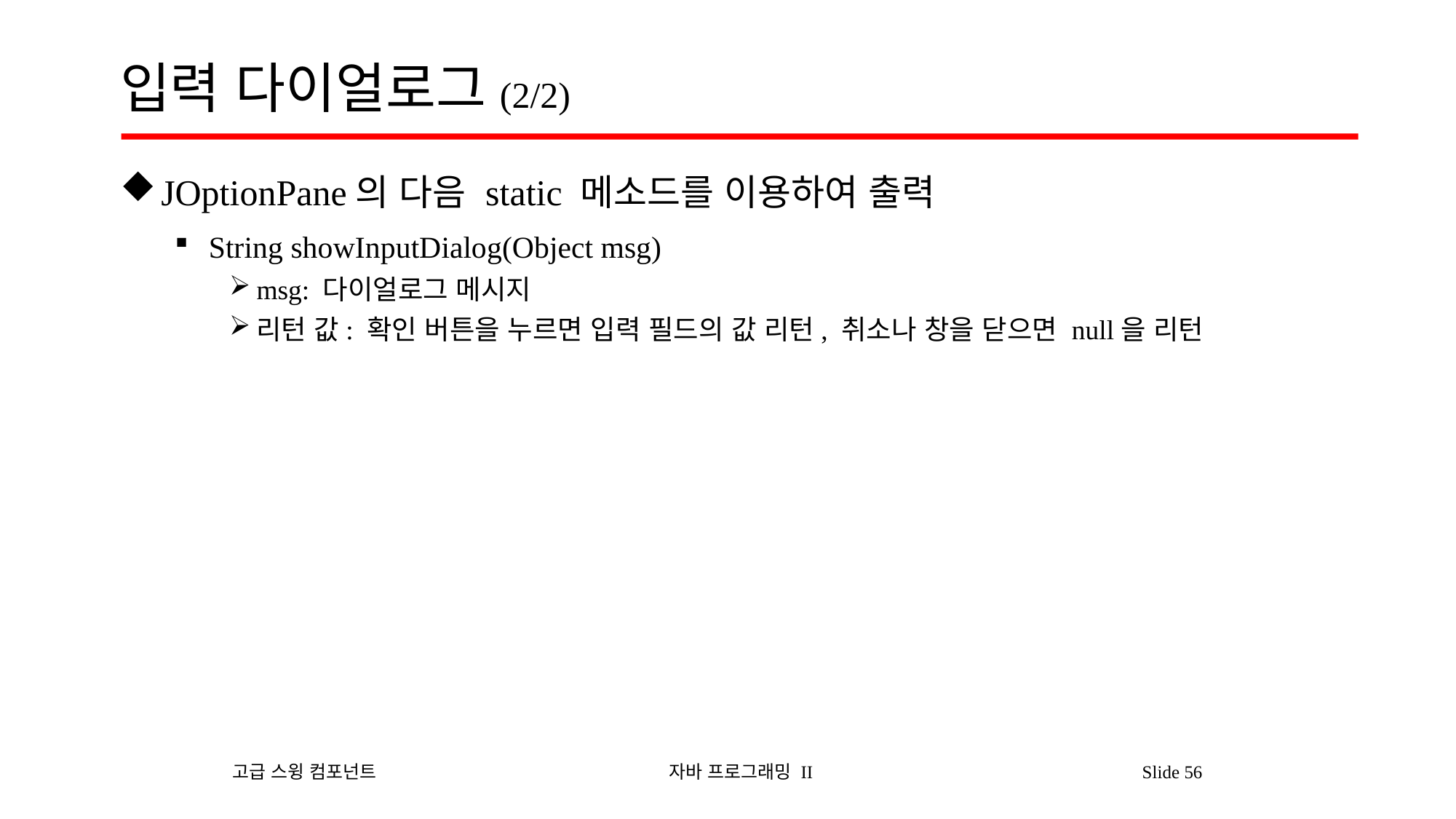

# 입력 다이얼로그(2/2)
JOptionPane의 다음 static 메소드를 이용하여 출력
String showInputDialog(Object msg)
msg: 다이얼로그 메시지
리턴 값: 확인 버튼을 누르면 입력 필드의 값 리턴, 취소나 창을 닫으면 null을 리턴